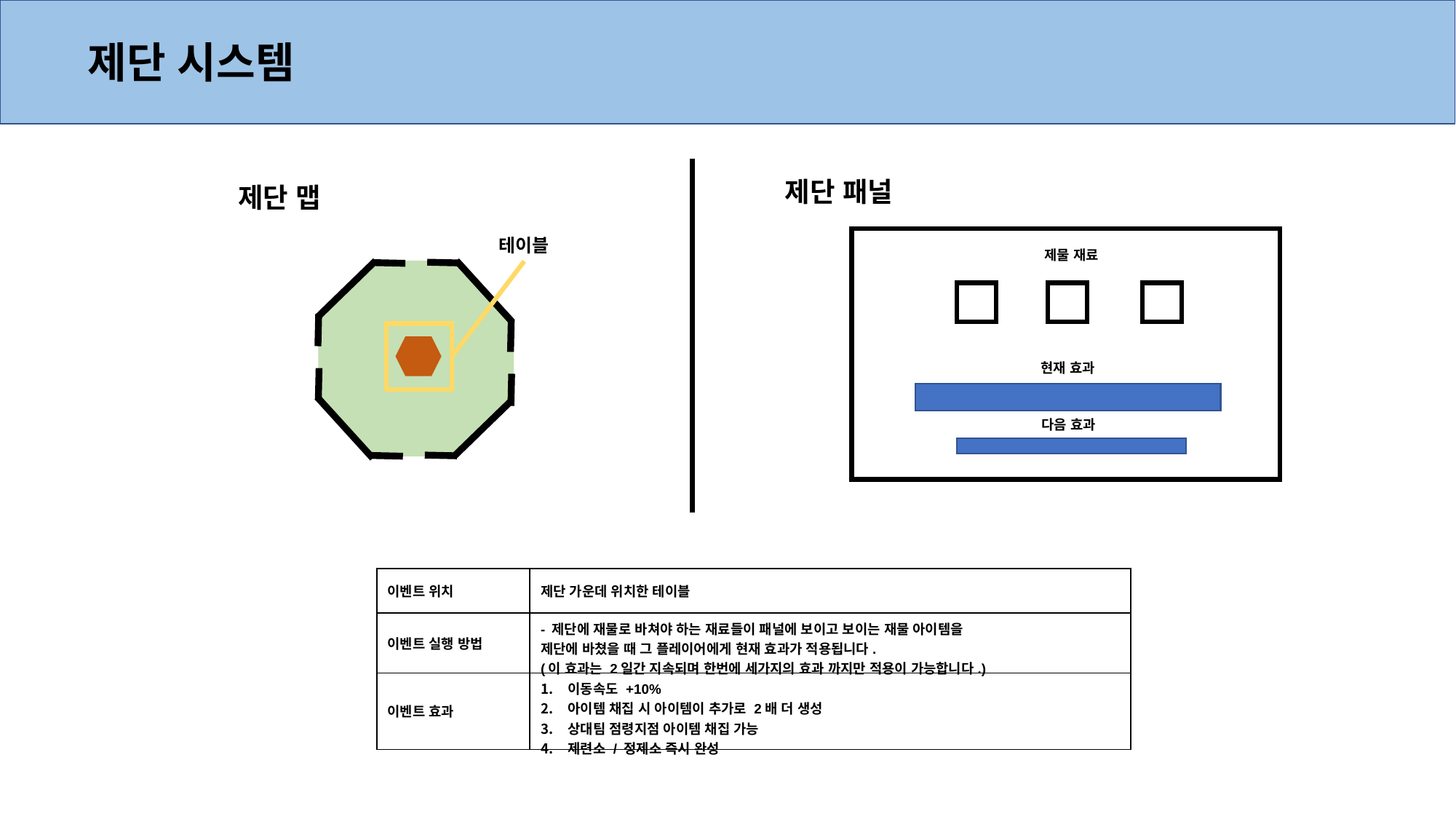

제단 시스템
제단 패널
제단 맵
테이블

제물 재료

현재 효과

다음 효과

| 이벤트 위치 | 제단 가운데 위치한 테이블 |
| --- | --- |
| 이벤트 실행 방법 | - 제단에 재물로 바쳐야 하는 재료들이 패널에 보이고 보이는 재물 아이템을 제단에 바쳤을 때 그 플레이어에게 현재 효과가 적용됩니다. (이 효과는 2일간 지속되며 한번에 세가지의 효과 까지만 적용이 가능합니다.) |
| 이벤트 효과 | 이동속도 +10% 아이템 채집 시 아이템이 추가로 2배 더 생성 상대팀 점령지점 아이템 채집 가능 제련소 / 정제소 즉시 완성 |